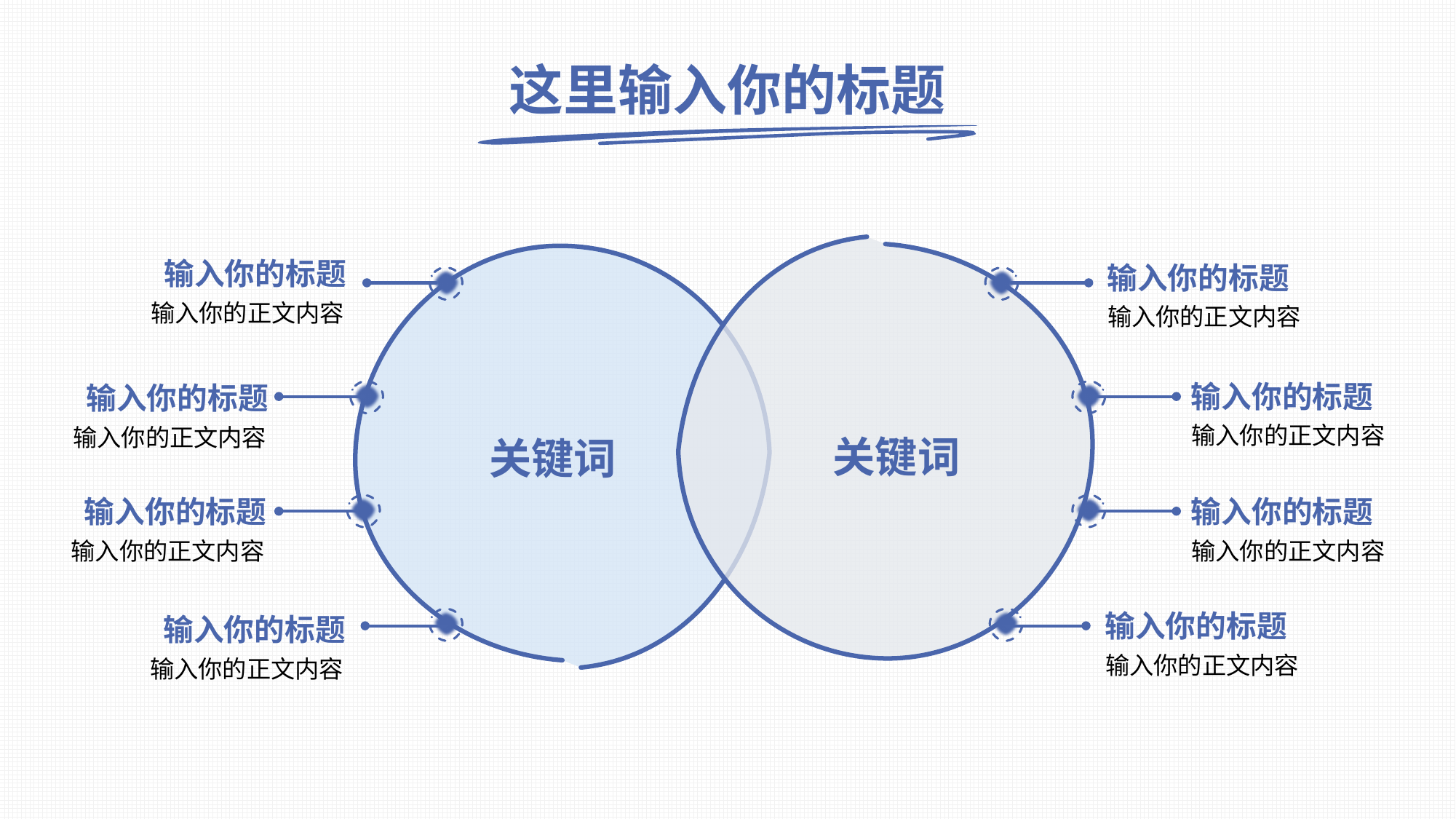

# 这里输入你的标题
输入你的标题

输入你的标题
输入你的正文内容

输入你的正文内容
输入你的标题
输入你的标题

输入你的正文内容
输入你的正文内容
关键词
关键词
输入你的标题
输入你的标题
输入你的正文内容

输入你的正文内容

输入你的标题
输入你的标题
输入你的正文内容
输入你的正文内容